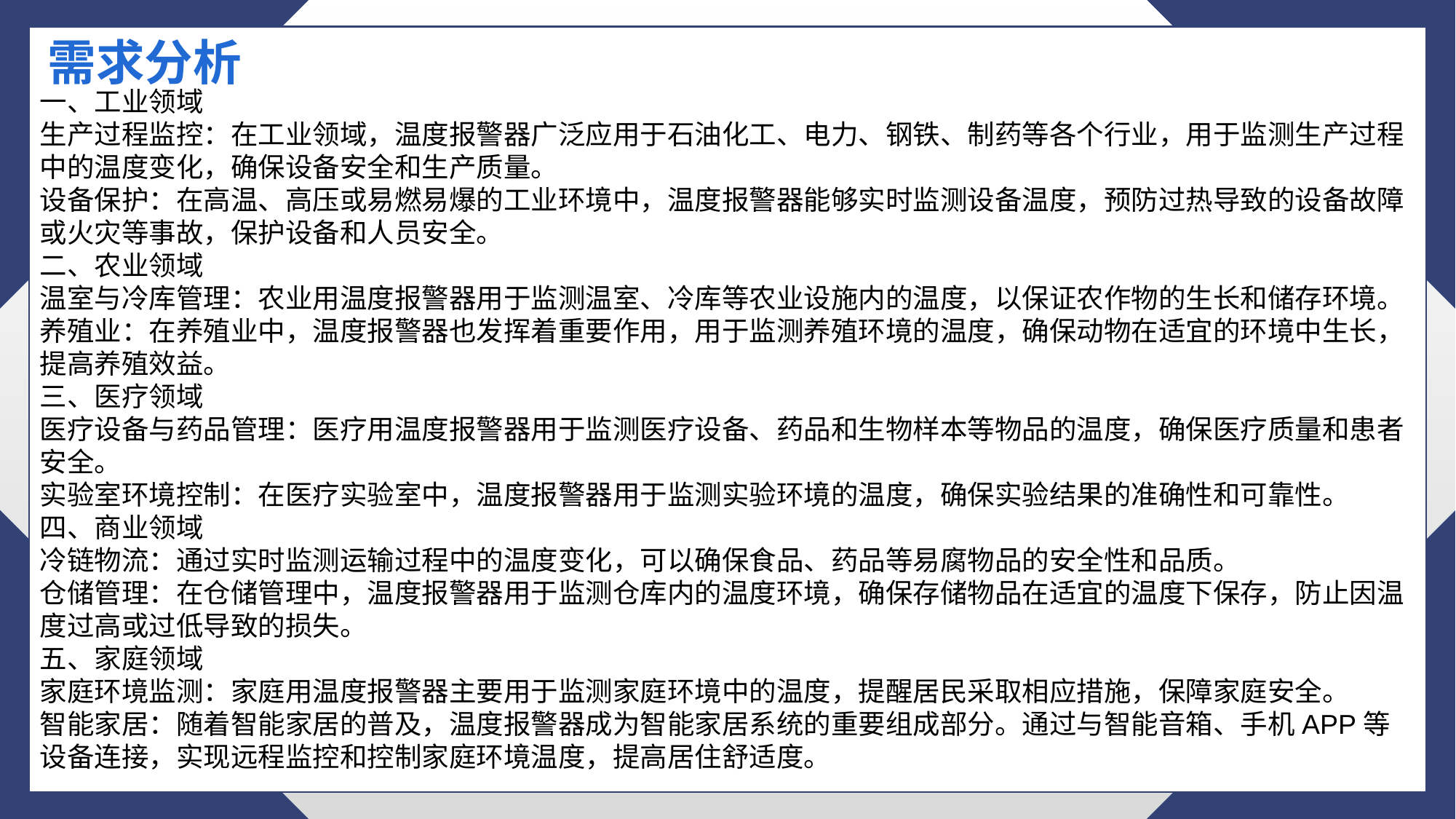

需求分析
一、工业领域
生产过程监控：在工业领域，温度报警器广泛应用于石油化工、电力、钢铁、制药等各个行业，用于监测生产过程中的温度变化，确保设备安全和生产质量。
设备保护：在高温、高压或易燃易爆的工业环境中，温度报警器能够实时监测设备温度，预防过热导致的设备故障或火灾等事故，保护设备和人员安全。
二、农业领域
温室与冷库管理：农业用温度报警器用于监测温室、冷库等农业设施内的温度，以保证农作物的生长和储存环境。
养殖业：在养殖业中，温度报警器也发挥着重要作用，用于监测养殖环境的温度，确保动物在适宜的环境中生长，提高养殖效益。
三、医疗领域
医疗设备与药品管理：医疗用温度报警器用于监测医疗设备、药品和生物样本等物品的温度，确保医疗质量和患者安全。
实验室环境控制：在医疗实验室中，温度报警器用于监测实验环境的温度，确保实验结果的准确性和可靠性。
四、商业领域
冷链物流：通过实时监测运输过程中的温度变化，可以确保食品、药品等易腐物品的安全性和品质。
仓储管理：在仓储管理中，温度报警器用于监测仓库内的温度环境，确保存储物品在适宜的温度下保存，防止因温度过高或过低导致的损失。
五、家庭领域
家庭环境监测：家庭用温度报警器主要用于监测家庭环境中的温度，提醒居民采取相应措施，保障家庭安全。
智能家居：随着智能家居的普及，温度报警器成为智能家居系统的重要组成部分。通过与智能音箱、手机APP等设备连接，实现远程监控和控制家庭环境温度，提高居住舒适度。